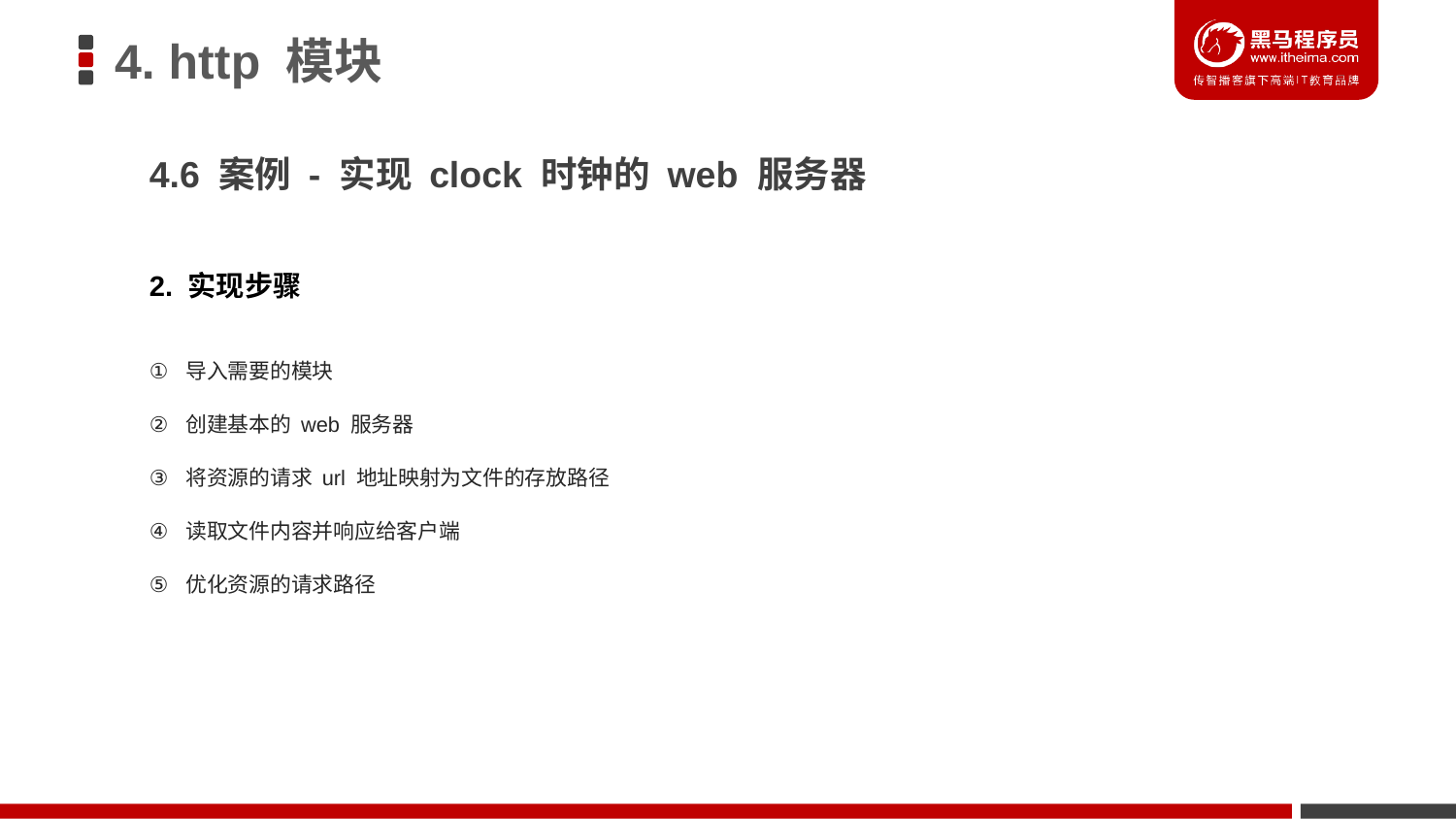

# 4. http 模块
4.6 案例 - 实现 clock 时钟的 web 服务器
2. 实现步骤
导入需要的模块
创建基本的 web 服务器
将资源的请求 url 地址映射为文件的存放路径
读取文件内容并响应给客户端
优化资源的请求路径